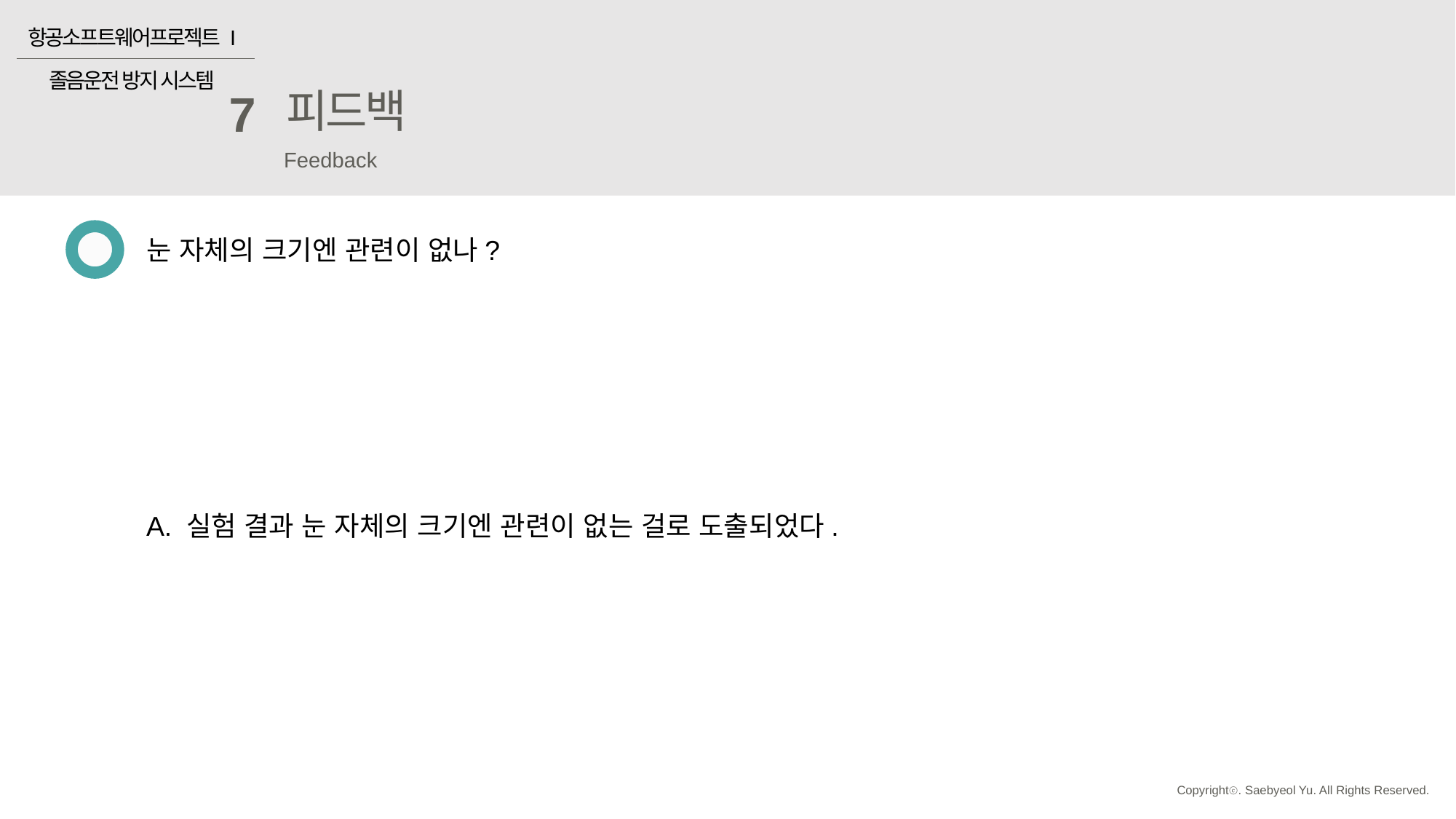

항공소프트웨어프로젝트 I
졸음운전 방지 시스템
피드백
7
Feedback

눈 자체의 크기엔 관련이 없나?
A. 실험 결과 눈 자체의 크기엔 관련이 없는 걸로 도출되었다.